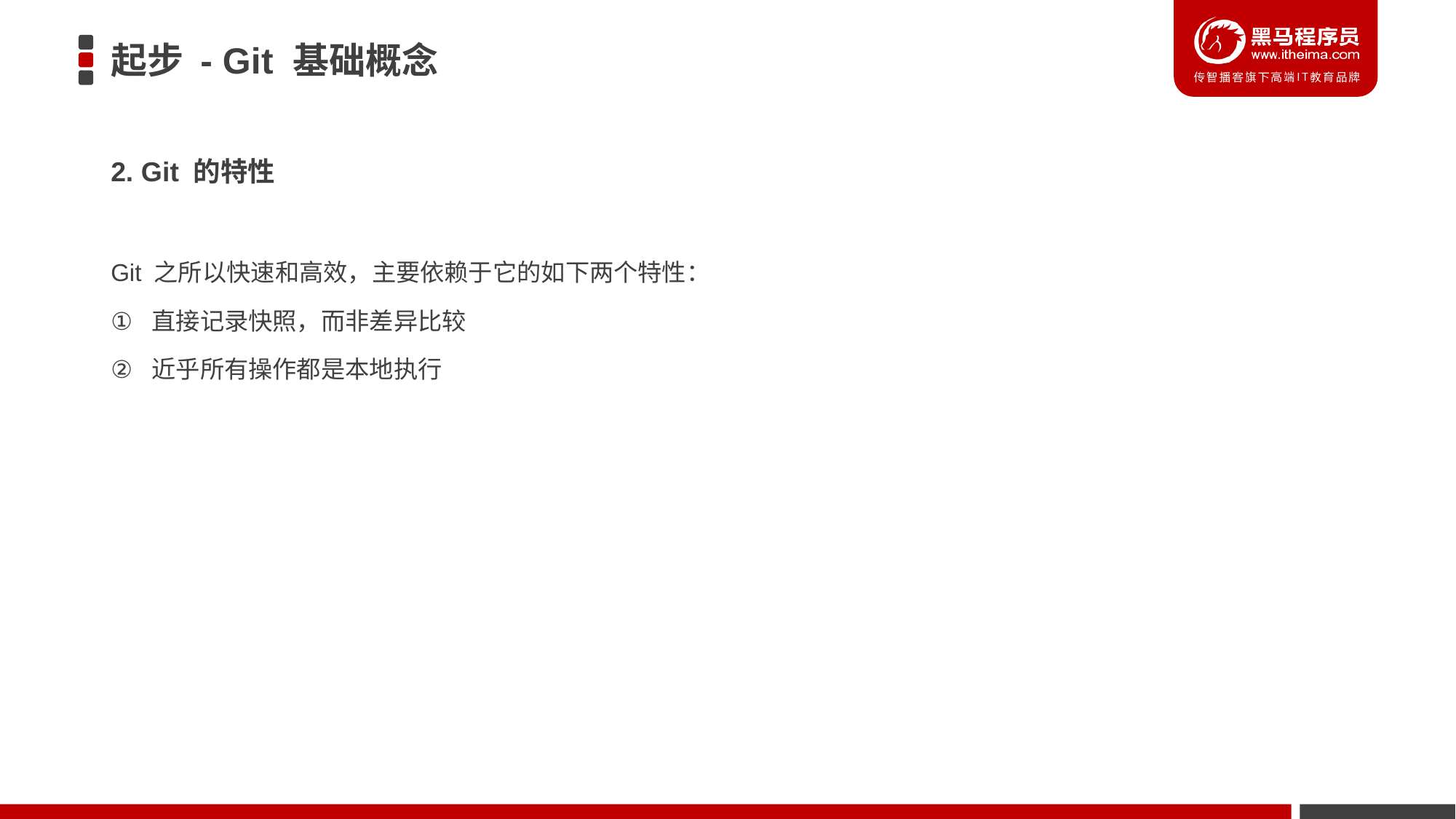

# 起步 - Git 基础概念
2. Git 的特性
Git 之所以快速和高效，主要依赖于它的如下两个特性：
直接记录快照，而非差异比较
近乎所有操作都是本地执行